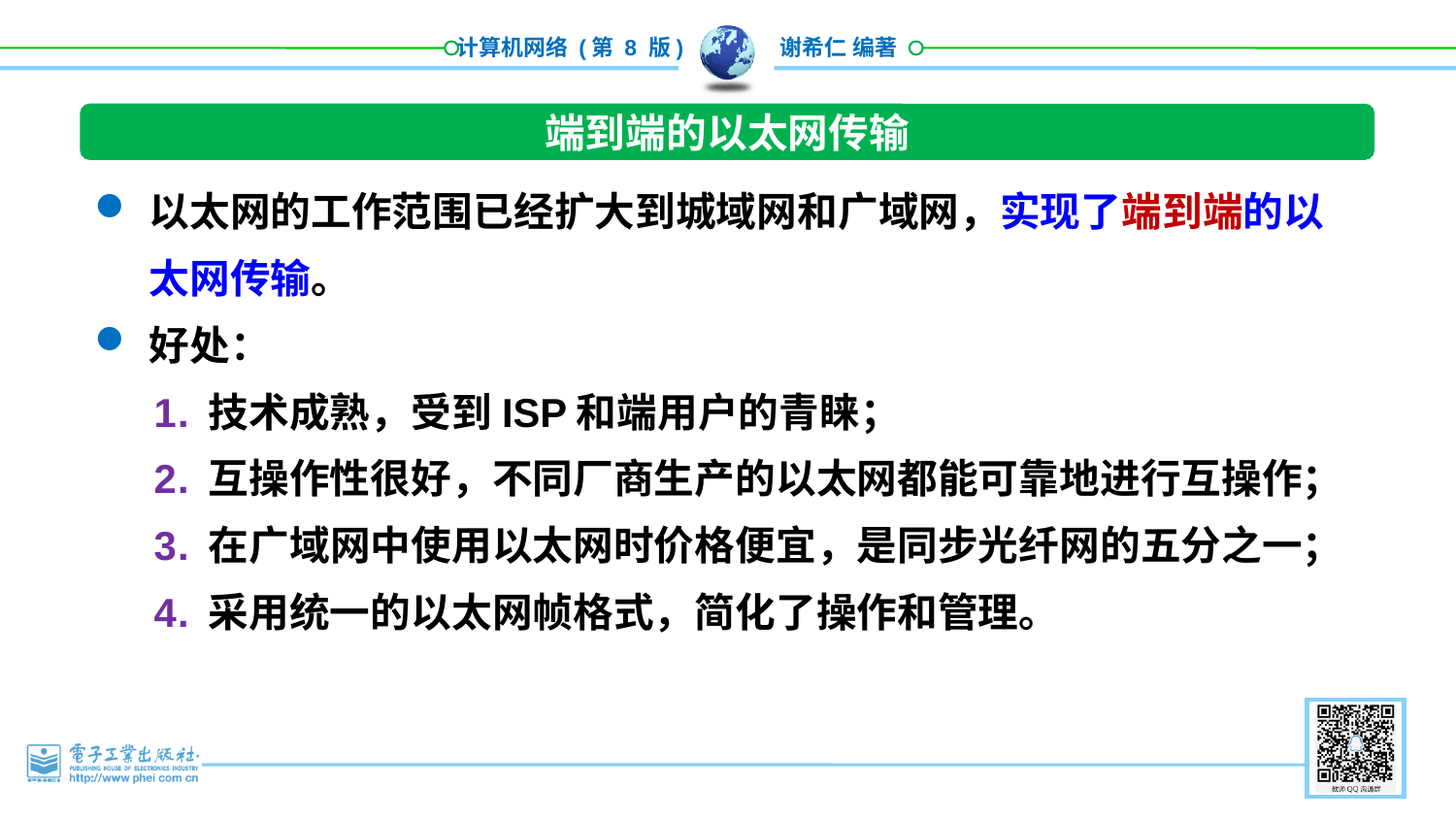

端到端的以太网传输

以太网的工作范围已经扩大到城域网和广域网，实现了端到端的以太网传输。
好处：
技术成熟，受到ISP和端用户的青睐；
互操作性很好，不同厂商生产的以太网都能可靠地进行互操作；
在广域网中使用以太网时价格便宜，是同步光纤网的五分之一；
采用统一的以太网帧格式，简化了操作和管理。